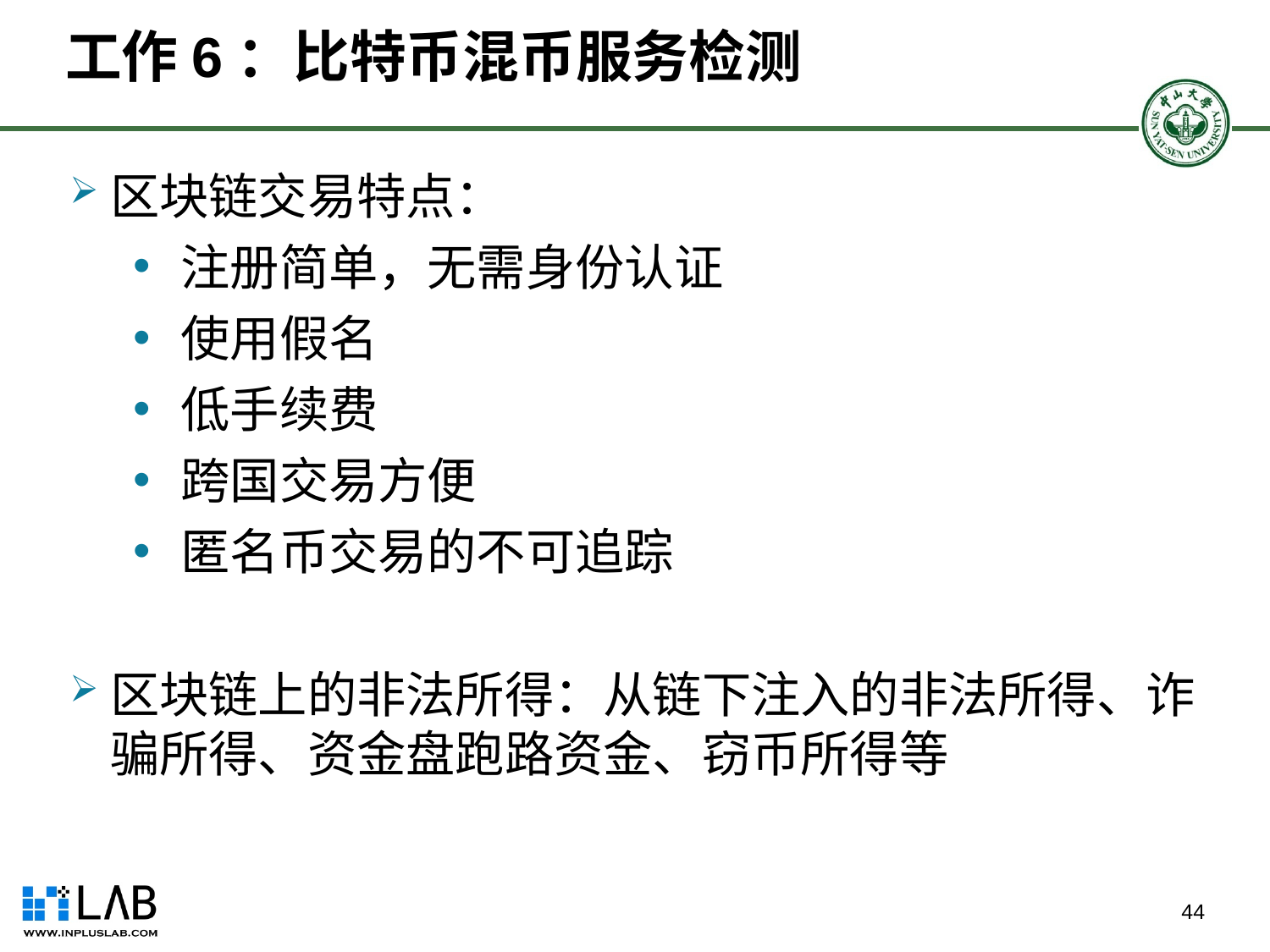

# 工作6：比特币混币服务检测
区块链交易特点：
注册简单，无需身份认证
使用假名
低手续费
跨国交易方便
匿名币交易的不可追踪

区块链上的非法所得：从链下注入的非法所得、诈骗所得、资金盘跑路资金、窃币所得等